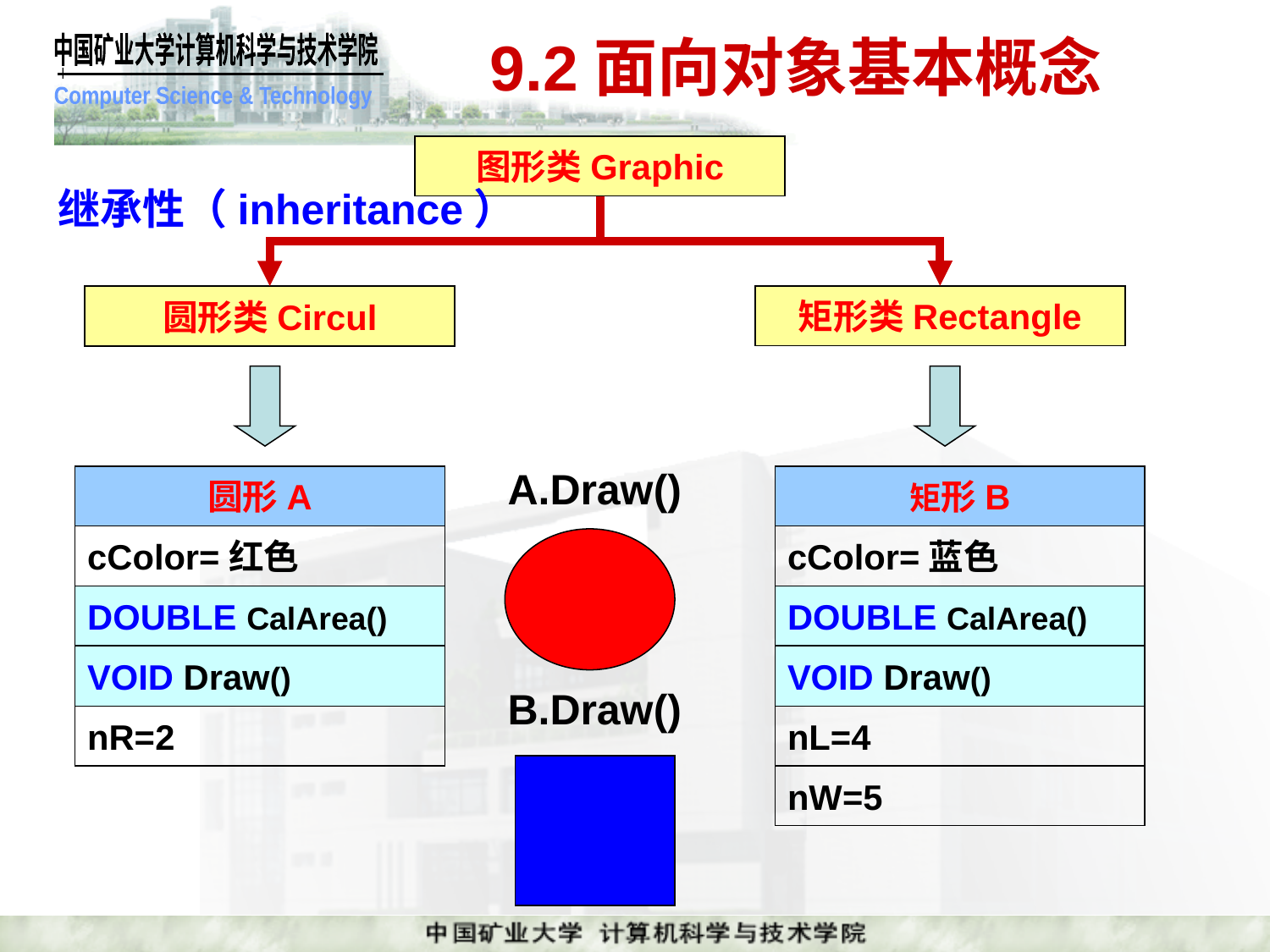

# 9.2面向对象基本概念
图形类Graphic
继承性（inheritance）
矩形类Rectangle
圆形类Circul

A.Draw()
圆形A
矩形B
cColor=红色
cColor=蓝色

DOUBLE CalArea()
DOUBLE CalArea()
VOID Draw()
VOID Draw()
B.Draw()
nR=2
nL=4

nW=5
29